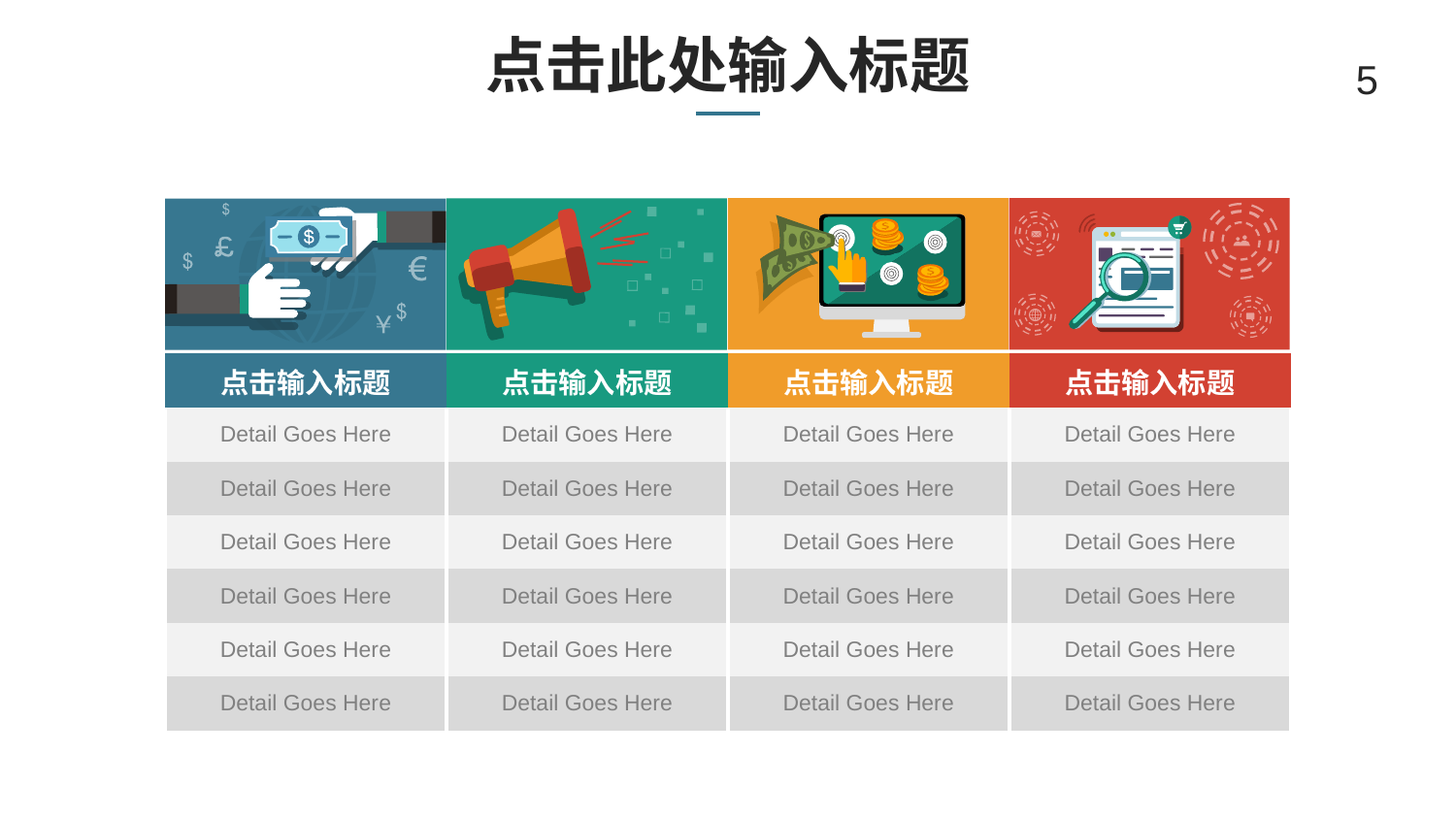

# 点击此处输入标题
5

| 点击输入标题 | 点击输入标题 | 点击输入标题 | 点击输入标题 |
| --- | --- | --- | --- |
| Detail Goes Here | Detail Goes Here | Detail Goes Here | Detail Goes Here |
| Detail Goes Here | Detail Goes Here | Detail Goes Here | Detail Goes Here |
| Detail Goes Here | Detail Goes Here | Detail Goes Here | Detail Goes Here |
| Detail Goes Here | Detail Goes Here | Detail Goes Here | Detail Goes Here |
| Detail Goes Here | Detail Goes Here | Detail Goes Here | Detail Goes Here |
| Detail Goes Here | Detail Goes Here | Detail Goes Here | Detail Goes Here |